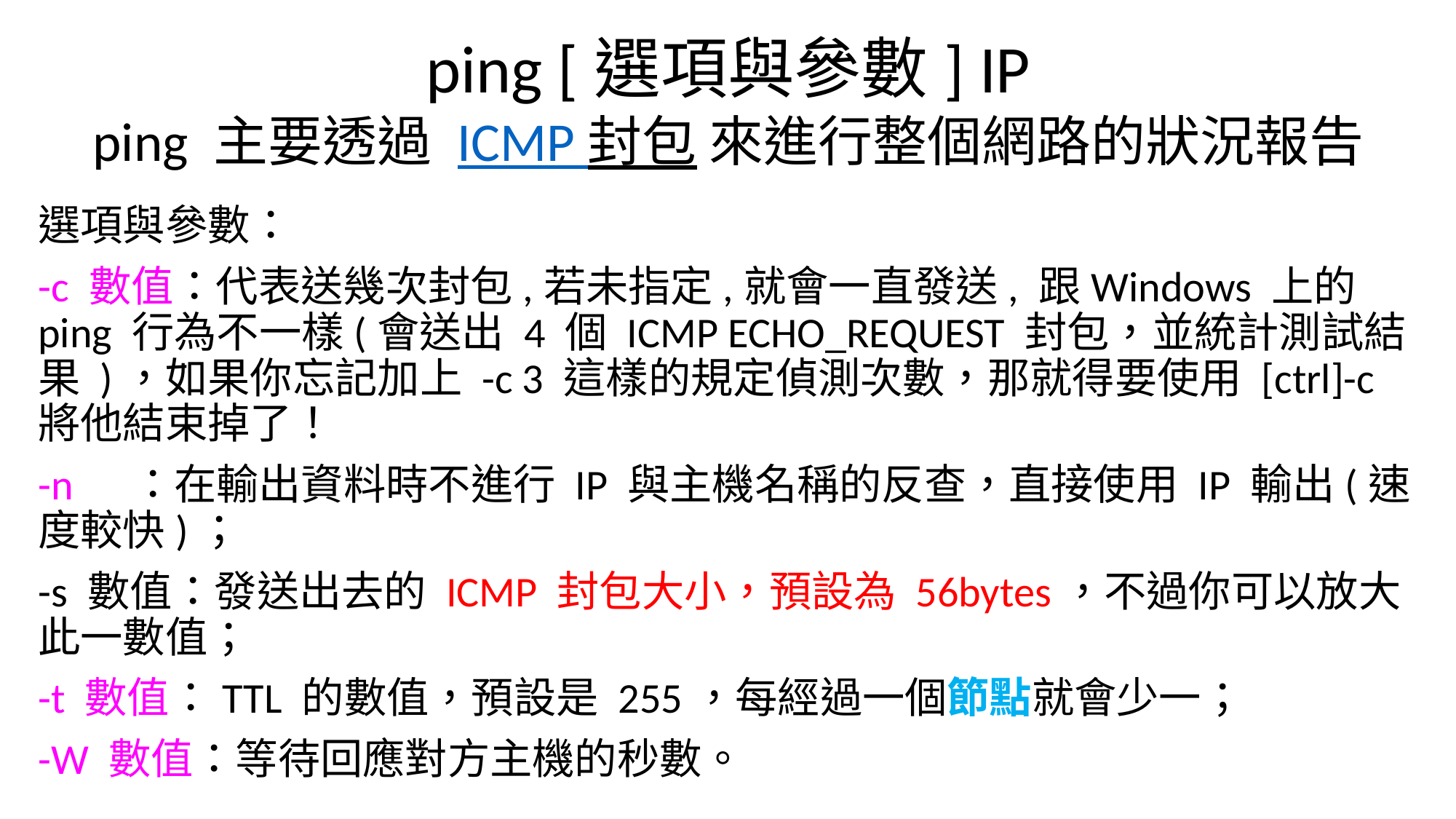

# ping [選項與參數] IP ping 主要透過 ICMP 封包 來進行整個網路的狀況報告
選項與參數：
-c 數值：代表送幾次封包,若未指定,就會一直發送, 跟Windows 上的ping 行為不一樣(會送出 4 個 ICMP ECHO_REQUEST 封包，並統計測試結果 )，如果你忘記加上 -c 3 這樣的規定偵測次數，那就得要使用 [ctrl]-c 將他結束掉了！
-n     ：在輸出資料時不進行 IP 與主機名稱的反查，直接使用 IP 輸出(速度較快)；
-s 數值：發送出去的 ICMP 封包大小，預設為 56bytes，不過你可以放大此一數值；
-t 數值：TTL 的數值，預設是 255，每經過一個節點就會少一；
-W 數值：等待回應對方主機的秒數。